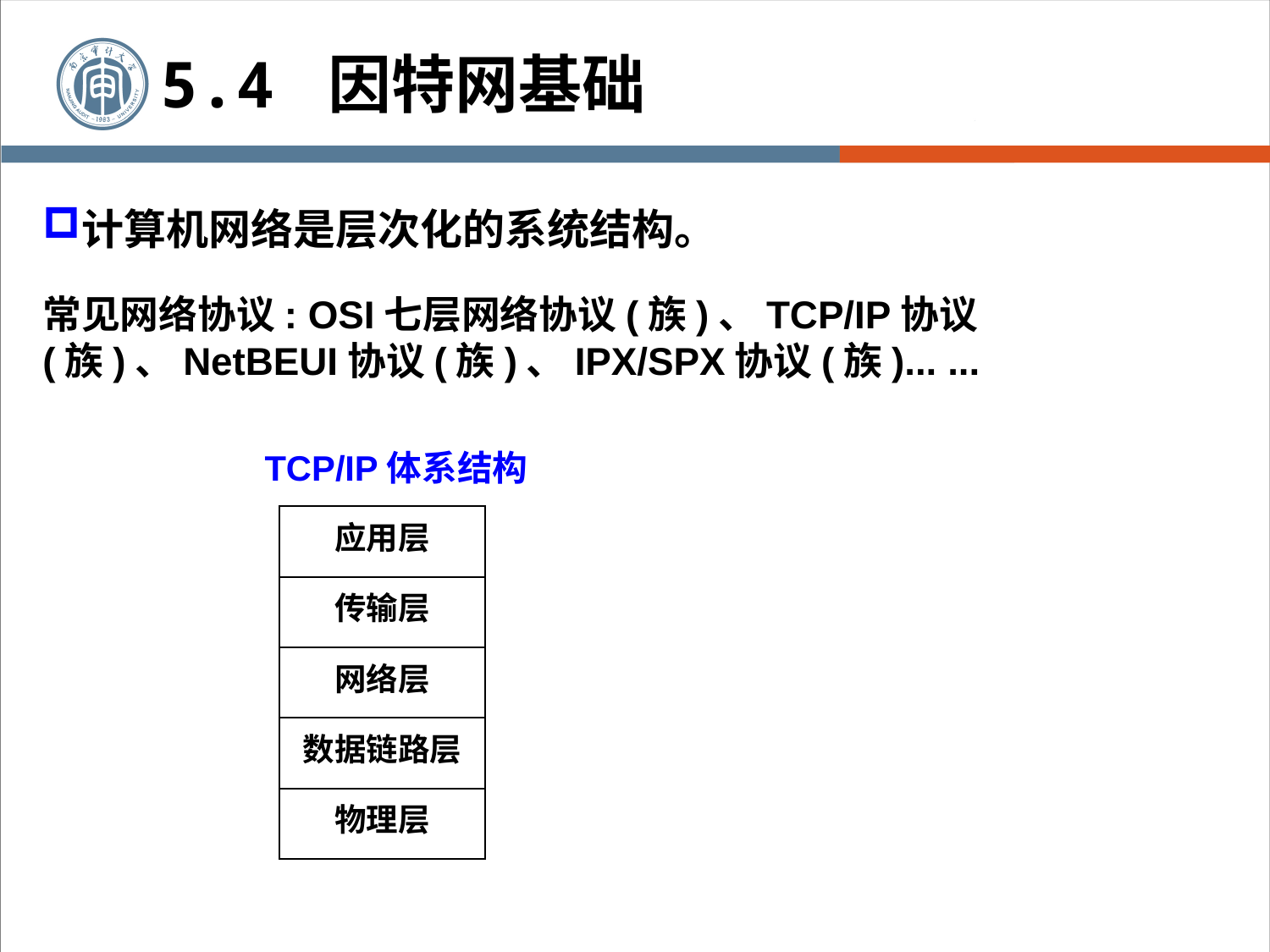

5.4 因特网基础
计算机网络是层次化的系统结构。
常见网络协议: OSI七层网络协议(族)、TCP/IP协议(族)、NetBEUI协议(族)、IPX/SPX协议(族)... ...
TCP/IP体系结构
| 应用层 |
| --- |
| 传输层 |
| 网络层 |
| 数据链路层 |
| 物理层 |